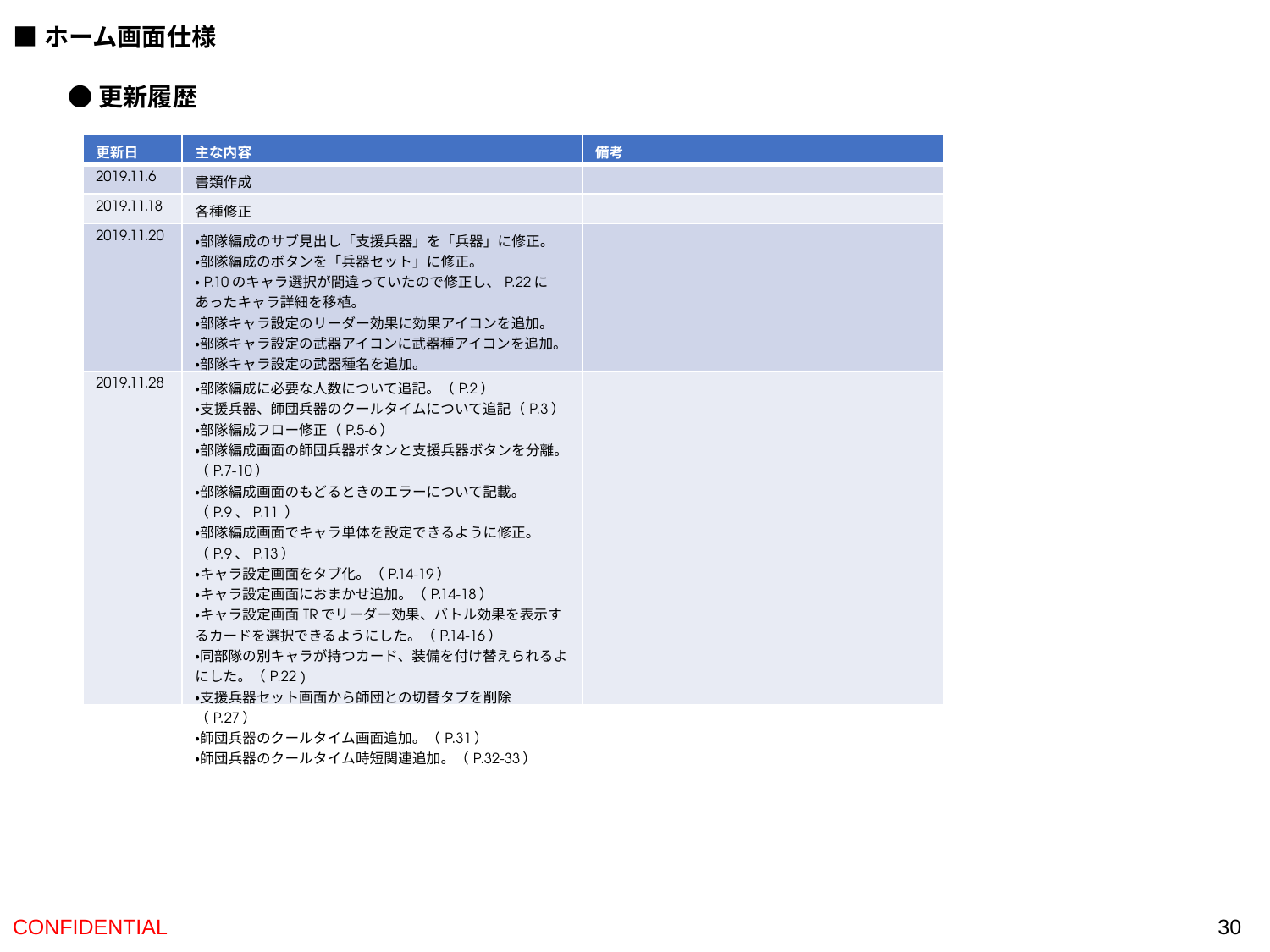

■ホーム画面仕様
●更新履歴
| 更新日 | 主な内容 | 備考 |
| --- | --- | --- |
| 2019.11.6 | 書類作成 |  |
| 2019.11.18 | 各種修正 |  |
| 2019.11.20 | ・部隊編成のサブ見出し「支援兵器」を「兵器」に修正。 ・部隊編成のボタンを「兵器セット」に修正。 ・P.10のキャラ選択が間違っていたので修正し、P.22にあったキャラ詳細を移植。 ・部隊キャラ設定のリーダー効果に効果アイコンを追加。 ・部隊キャラ設定の武器アイコンに武器種アイコンを追加。 ・部隊キャラ設定の武器種名を追加。 ・装備設定画面に武器種アイコンを追加。 |  |
| 2019.11.28 | ・部隊編成に必要な人数について追記。（P.2） ・支援兵器、師団兵器のクールタイムについて追記（P.3） ・部隊編成フロー修正（P.5-6） ・部隊編成画面の師団兵器ボタンと支援兵器ボタンを分離。（P.7-10） ・部隊編成画面のもどるときのエラーについて記載。（P.9、P.11 ） ・部隊編成画面でキャラ単体を設定できるように修正。（P.9、P.13） ・キャラ設定画面をタブ化。（P.14-19） ・キャラ設定画面におまかせ追加。（P.14-18） ・キャラ設定画面TRでリーダー効果、バトル効果を表示するカードを選択できるようにした。（P.14-16） ・同部隊の別キャラが持つカード、装備を付け替えられるよにした。（P.22 ) ・支援兵器セット画面から師団との切替タブを削除（P.27） ・師団兵器のクールタイム画面追加。（P.31） ・師団兵器のクールタイム時短関連追加。（P.32-33） |  |
30
CONFIDENTIAL